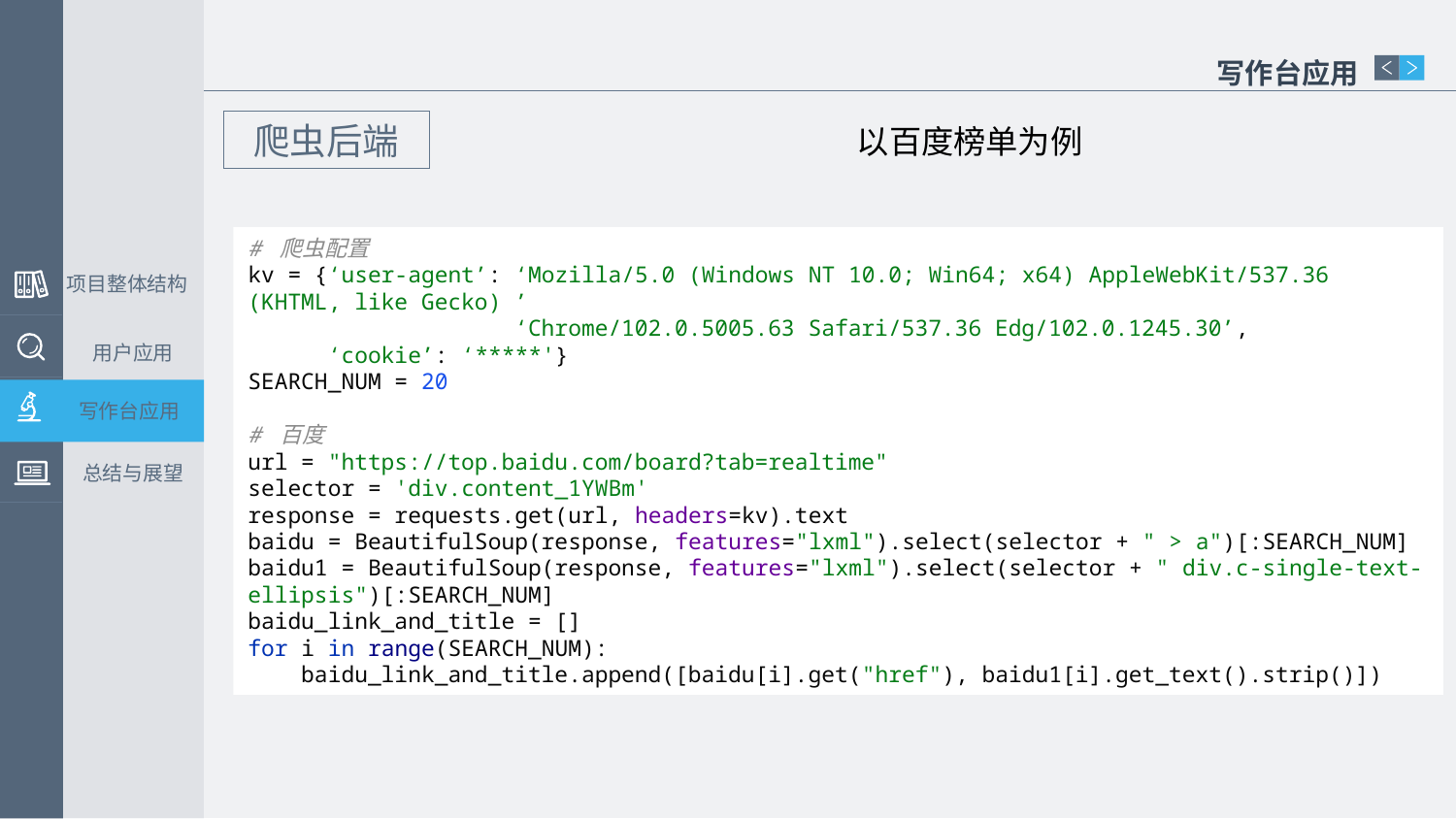

写作台应用

爬虫后端
以百度榜单为例
# 爬虫配置 kv = {‘user-agent’: ‘Mozilla/5.0 (Windows NT 10.0; Win64; x64) AppleWebKit/537.36 (KHTML, like Gecko) ’ ‘Chrome/102.0.5005.63 Safari/537.36 Edg/102.0.1245.30’, ‘cookie’: ‘*****'} SEARCH_NUM = 20 # 百度 url = "https://top.baidu.com/board?tab=realtime" selector = 'div.content_1YWBm' response = requests.get(url, headers=kv).text baidu = BeautifulSoup(response, features="lxml").select(selector + " > a")[:SEARCH_NUM] baidu1 = BeautifulSoup(response, features="lxml").select(selector + " div.c-single-text-ellipsis")[:SEARCH_NUM] baidu_link_and_title = [] for i in range(SEARCH_NUM): baidu_link_and_title.append([baidu[i].get("href"), baidu1[i].get_text().strip()])
项目整体结构

用户应用

写作台应用

总结与展望